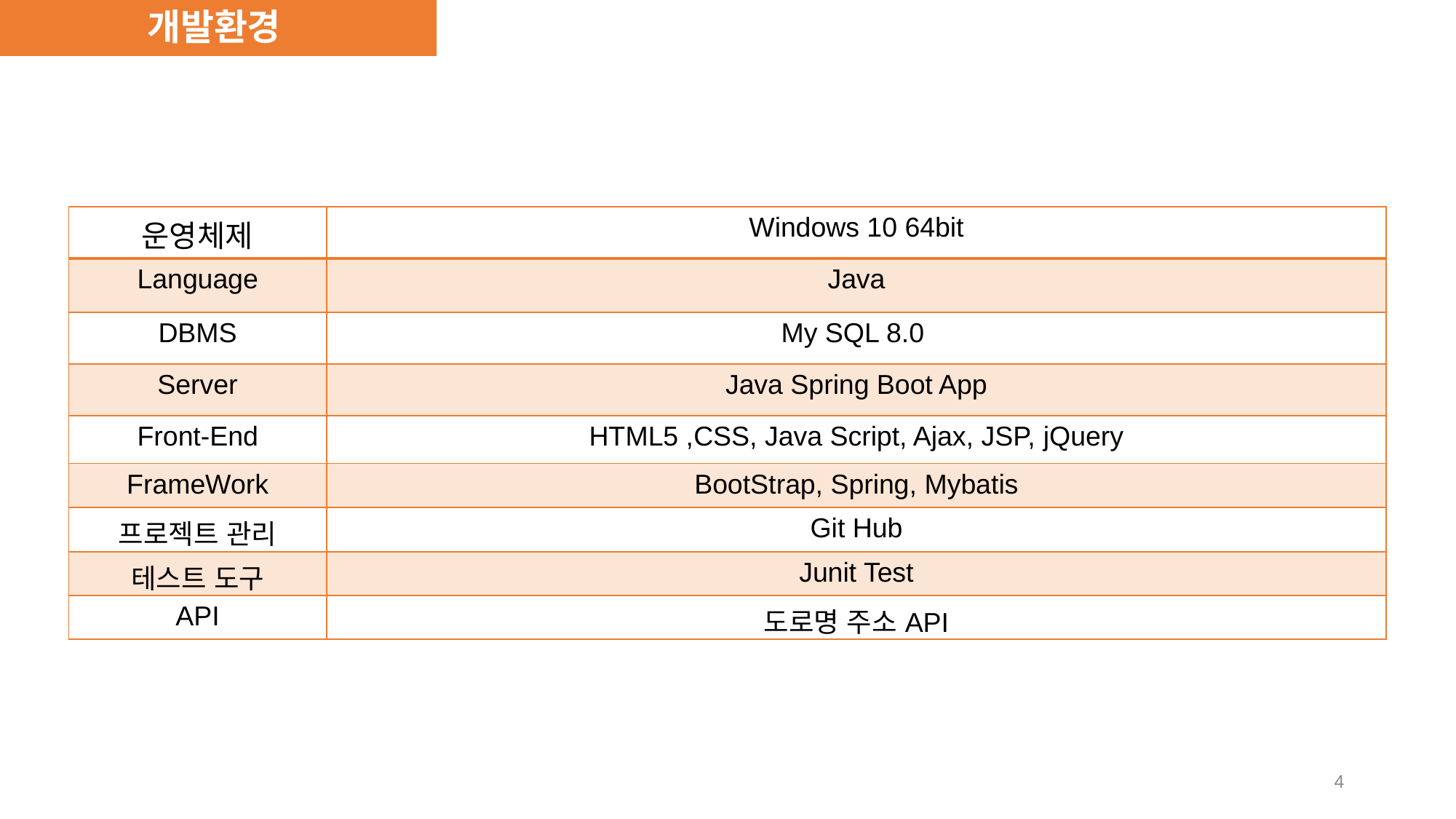

개발환경

| 운영체제 | Windows 10 64bit |
| --- | --- |
| Language | Java |
| DBMS | My SQL 8.0 |
| Server | Java Spring Boot App |
| Front-End | HTML5 ,CSS, Java Script, Ajax, JSP, jQuery |
| FrameWork | BootStrap, Spring, Mybatis |
| 프로젝트 관리 | Git Hub |
| 테스트 도구 | Junit Test |
| API | 도로명 주소API |
4